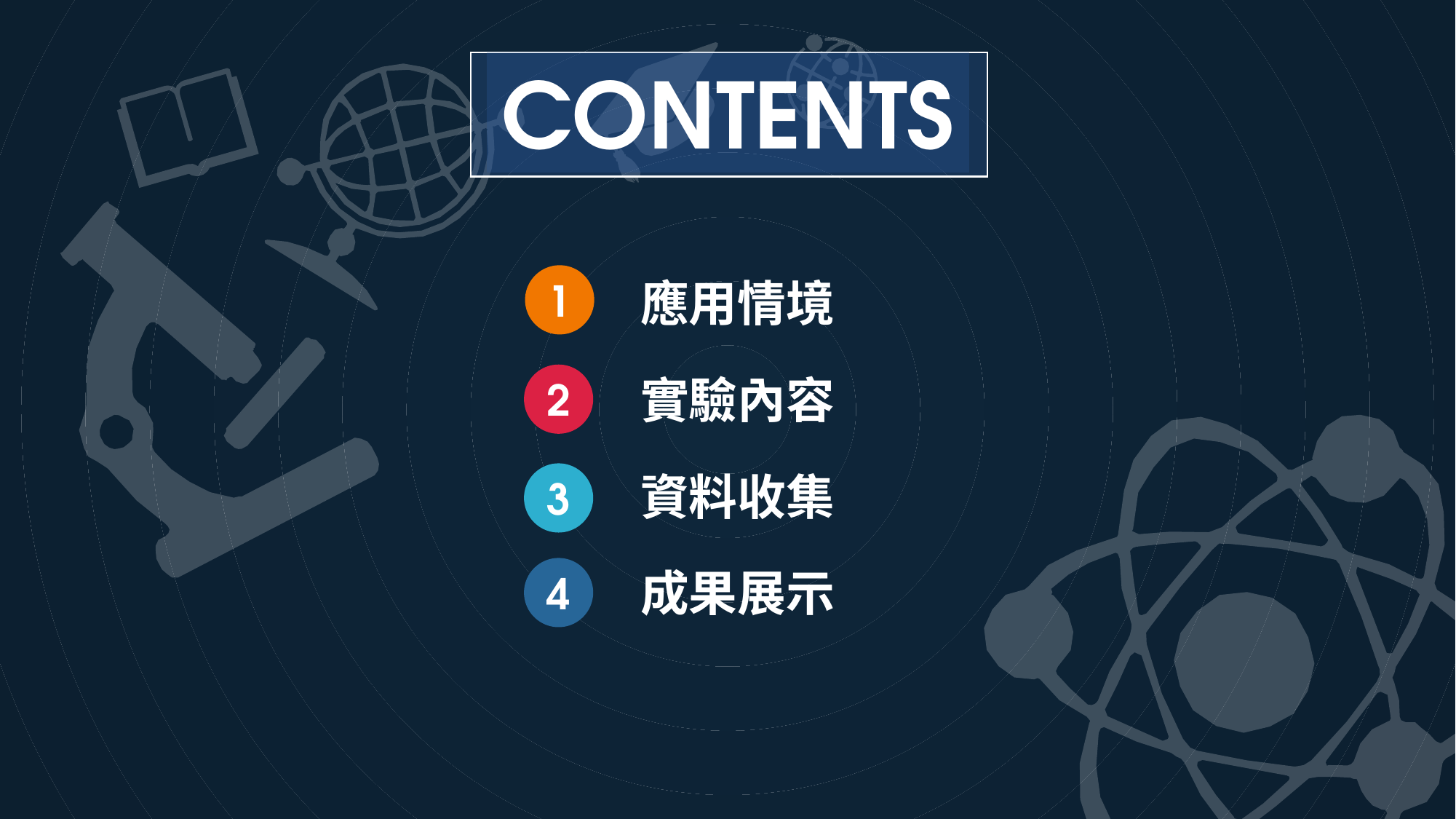

CONTENTS
1
應用情境
實驗內容
2
資料收集
3
成果展示
4